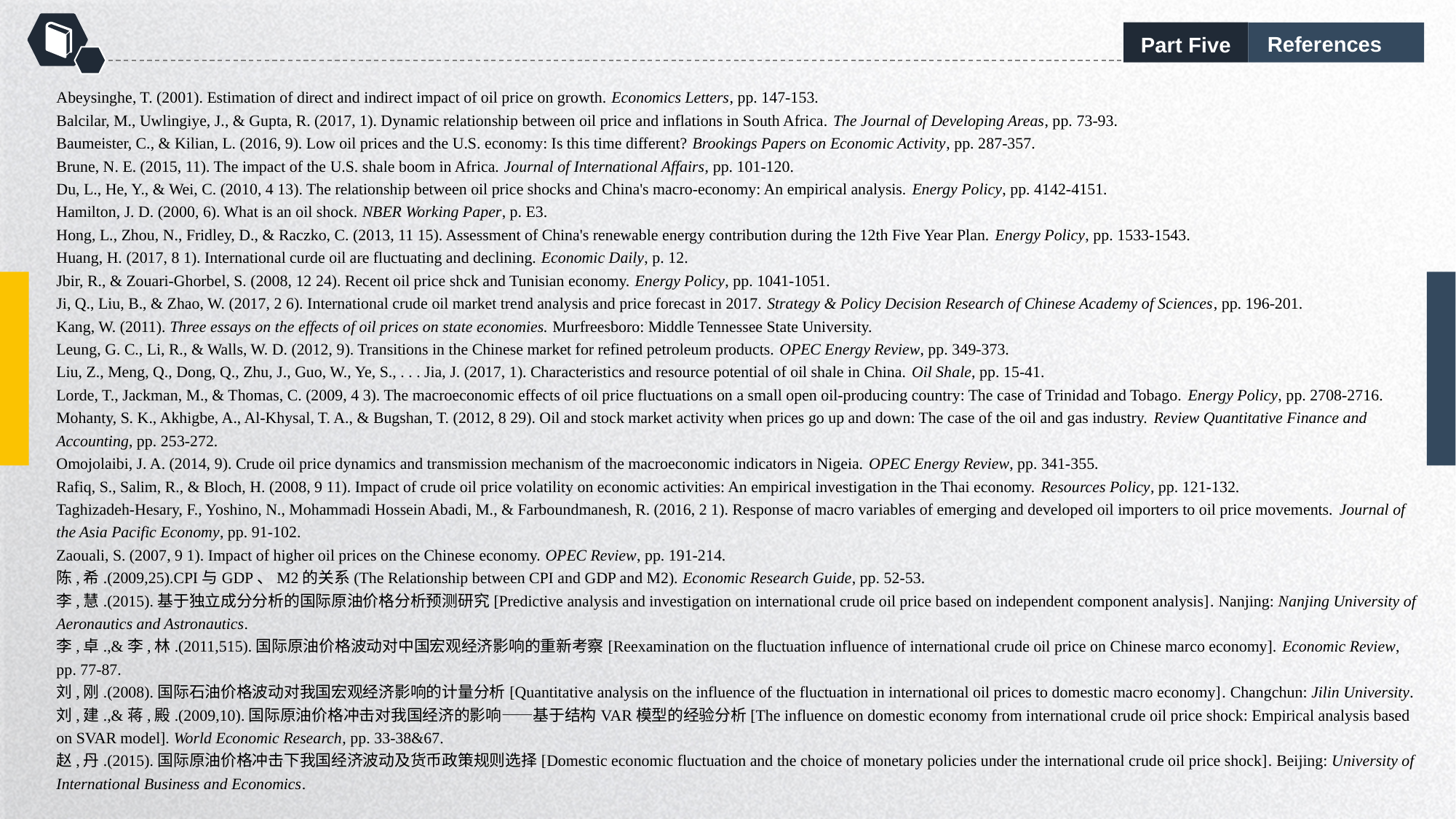

References
Part Five

Abeysinghe, T. (2001). Estimation of direct and indirect impact of oil price on growth. Economics Letters, pp. 147-153.
Balcilar, M., Uwlingiye, J., & Gupta, R. (2017, 1). Dynamic relationship between oil price and inflations in South Africa. The Journal of Developing Areas, pp. 73-93.
Baumeister, C., & Kilian, L. (2016, 9). Low oil prices and the U.S. economy: Is this time different? Brookings Papers on Economic Activity, pp. 287-357.
Brune, N. E. (2015, 11). The impact of the U.S. shale boom in Africa. Journal of International Affairs, pp. 101-120.
Du, L., He, Y., & Wei, C. (2010, 4 13). The relationship between oil price shocks and China's macro-economy: An empirical analysis. Energy Policy, pp. 4142-4151.
Hamilton, J. D. (2000, 6). What is an oil shock. NBER Working Paper, p. E3.
Hong, L., Zhou, N., Fridley, D., & Raczko, C. (2013, 11 15). Assessment of China's renewable energy contribution during the 12th Five Year Plan. Energy Policy, pp. 1533-1543.
Huang, H. (2017, 8 1). International curde oil are fluctuating and declining. Economic Daily, p. 12.
Jbir, R., & Zouari-Ghorbel, S. (2008, 12 24). Recent oil price shck and Tunisian economy. Energy Policy, pp. 1041-1051.
Ji, Q., Liu, B., & Zhao, W. (2017, 2 6). International crude oil market trend analysis and price forecast in 2017. Strategy & Policy Decision Research of Chinese Academy of Sciences, pp. 196-201.
Kang, W. (2011). Three essays on the effects of oil prices on state economies. Murfreesboro: Middle Tennessee State University.
Leung, G. C., Li, R., & Walls, W. D. (2012, 9). Transitions in the Chinese market for refined petroleum products. OPEC Energy Review, pp. 349-373.
Liu, Z., Meng, Q., Dong, Q., Zhu, J., Guo, W., Ye, S., . . . Jia, J. (2017, 1). Characteristics and resource potential of oil shale in China. Oil Shale, pp. 15-41.
Lorde, T., Jackman, M., & Thomas, C. (2009, 4 3). The macroeconomic effects of oil price fluctuations on a small open oil-producing country: The case of Trinidad and Tobago. Energy Policy, pp. 2708-2716.
Mohanty, S. K., Akhigbe, A., Al-Khysal, T. A., & Bugshan, T. (2012, 8 29). Oil and stock market activity when prices go up and down: The case of the oil and gas industry. Review Quantitative Finance and Accounting, pp. 253-272.
Omojolaibi, J. A. (2014, 9). Crude oil price dynamics and transmission mechanism of the macroeconomic indicators in Nigeia. OPEC Energy Review, pp. 341-355.
Rafiq, S., Salim, R., & Bloch, H. (2008, 9 11). Impact of crude oil price volatility on economic activities: An empirical investigation in the Thai economy. Resources Policy, pp. 121-132.
Taghizadeh-Hesary, F., Yoshino, N., Mohammadi Hossein Abadi, M., & Farboundmanesh, R. (2016, 2 1). Response of macro variables of emerging and developed oil importers to oil price movements. Journal of the Asia Pacific Economy, pp. 91-102.
Zaouali, S. (2007, 9 1). Impact of higher oil prices on the Chinese economy. OPEC Review, pp. 191-214.
陈,希.(2009,25).CPI与GDP、M2的关系(The Relationship between CPI and GDP and M2). Economic Research Guide, pp. 52-53.
李,慧.(2015).基于独立成分分析的国际原油价格分析预测研究[Predictive analysis and investigation on international crude oil price based on independent component analysis]. Nanjing: Nanjing University of Aeronautics and Astronautics.
李,卓.,&李,林.(2011,515).国际原油价格波动对中国宏观经济影响的重新考察[Reexamination on the fluctuation influence of international crude oil price on Chinese marco economy]. Economic Review, pp. 77-87.
刘,刚.(2008).国际石油价格波动对我国宏观经济影响的计量分析[Quantitative analysis on the influence of the fluctuation in international oil prices to domestic macro economy]. Changchun: Jilin University.
刘,建.,&蒋,殿.(2009,10).国际原油价格冲击对我国经济的影响——基于结构VAR模型的经验分析[The influence on domestic economy from international crude oil price shock: Empirical analysis based on SVAR model]. World Economic Research, pp. 33-38&67.
赵,丹.(2015).国际原油价格冲击下我国经济波动及货币政策规则选择[Domestic economic fluctuation and the choice of monetary policies under the international crude oil price shock]. Beijing: University of International Business and Economics.